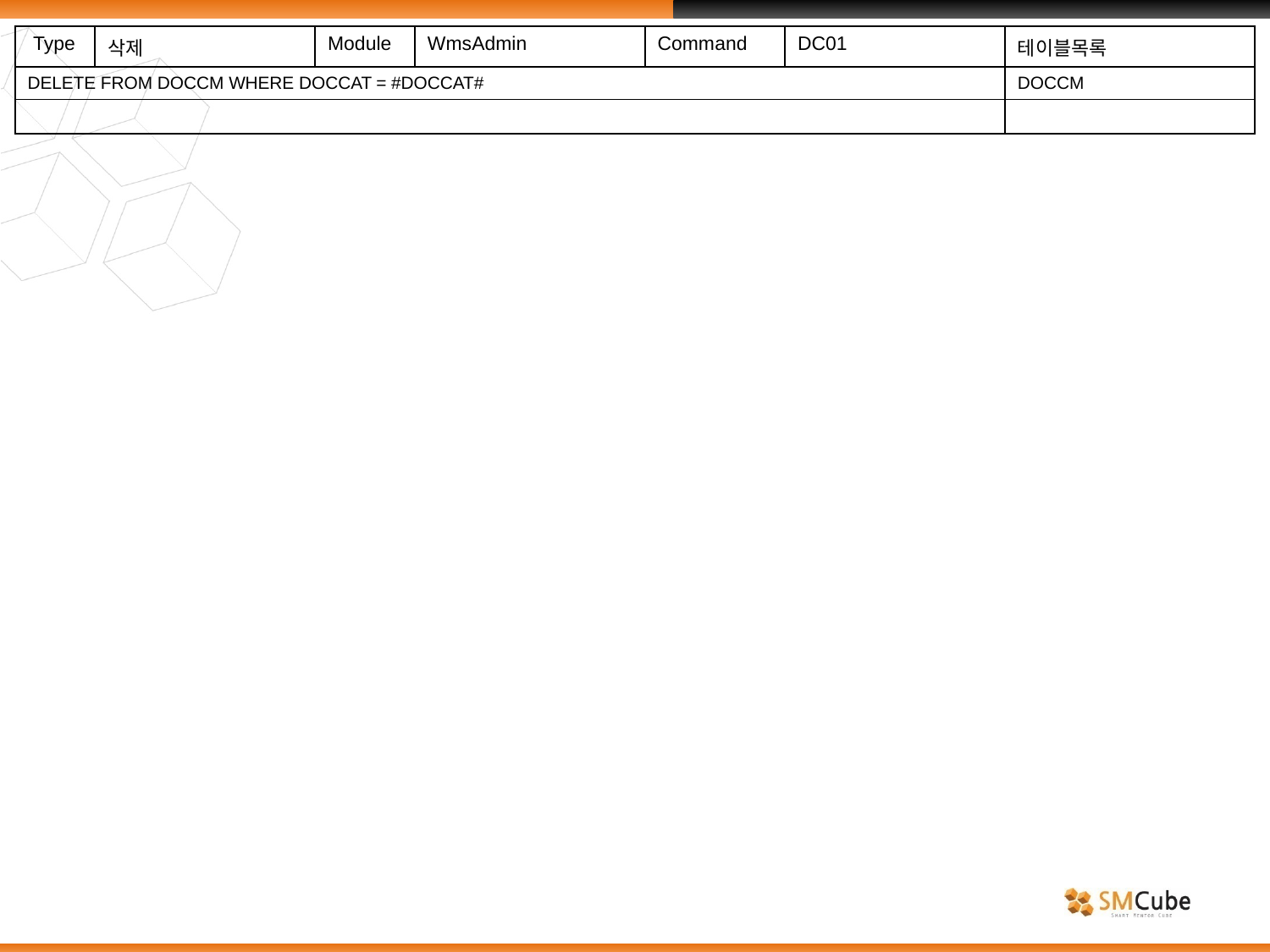

| Type | 삭제 | Module | WmsAdmin | Command | DC01 | 테이블목록 |
| --- | --- | --- | --- | --- | --- | --- |
| DELETE FROM DOCCM WHERE DOCCAT = #DOCCAT# |  |  |  |  |  | DOCCM |
|  |  |  |  |  |  |  |